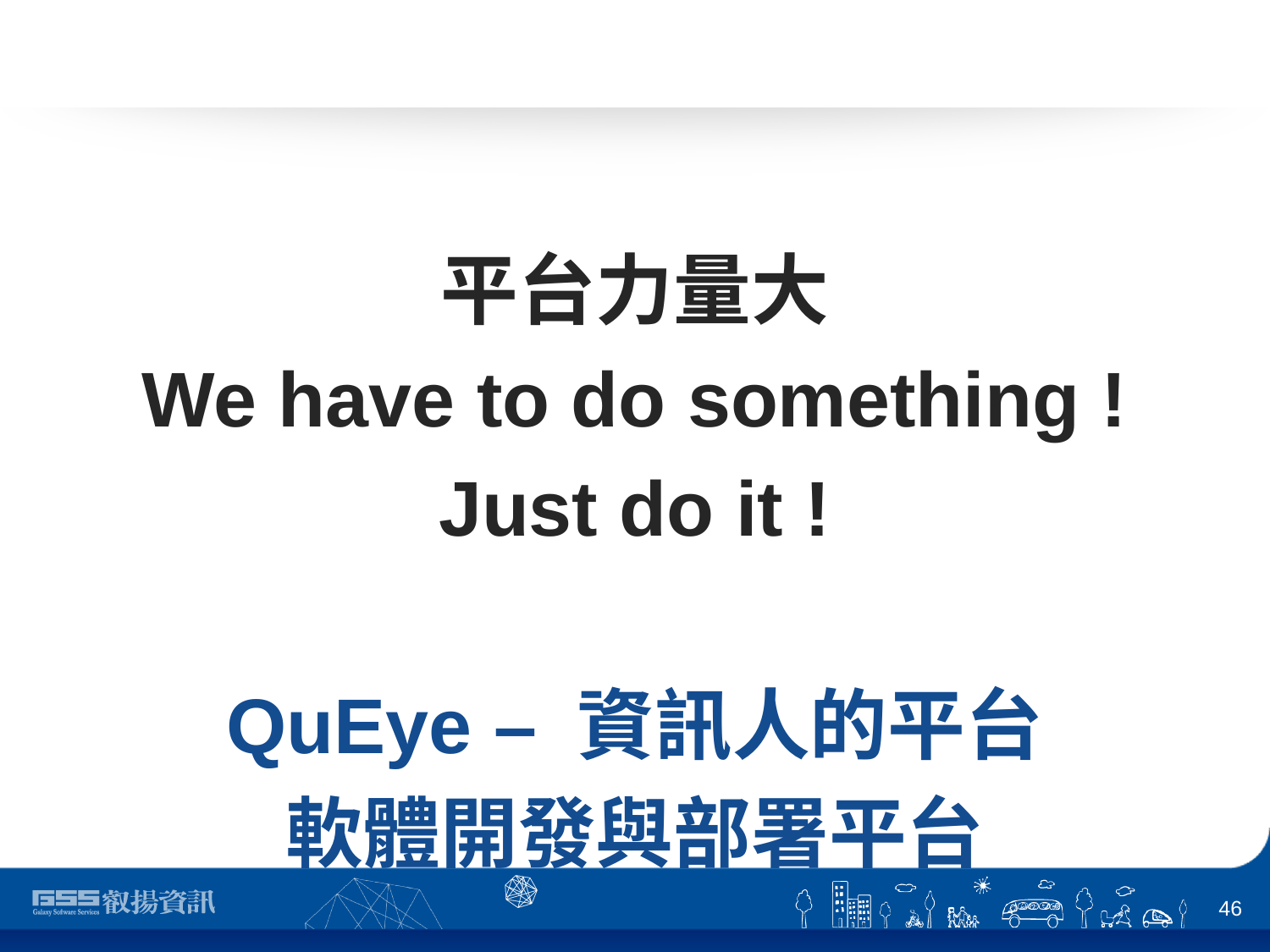

平台力量大
We have to do something !
Just do it !

QuEye – 資訊人的平台
軟體開發與部署平台
46